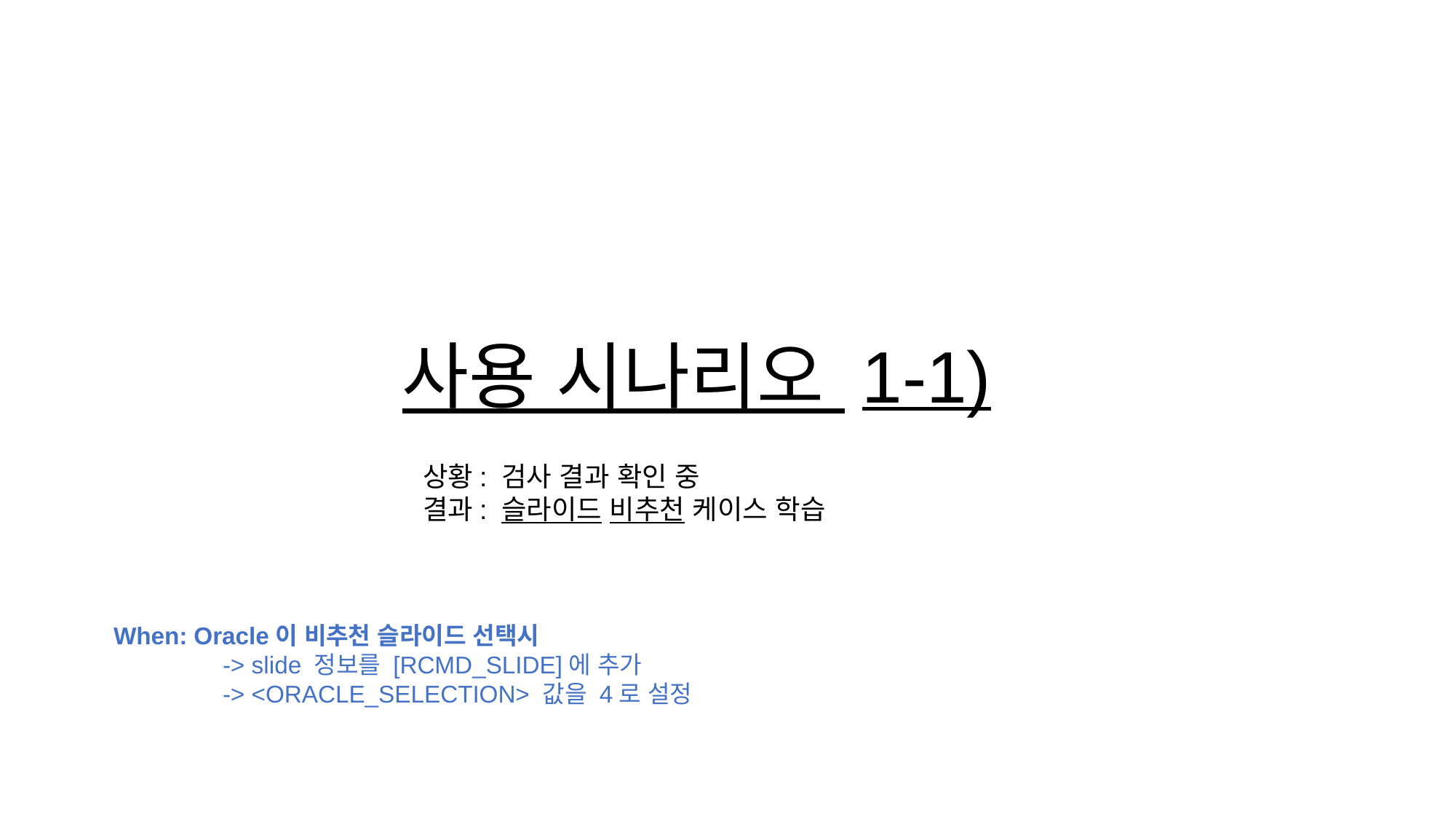

사용 시나리오 1-1)
상황: 검사 결과 확인 중
결과: 슬라이드 비추천 케이스 학습
When: Oracle이 비추천 슬라이드 선택시
	-> slide 정보를 [RCMD_SLIDE]에 추가
	-> <ORACLE_SELECTION> 값을 4로 설정